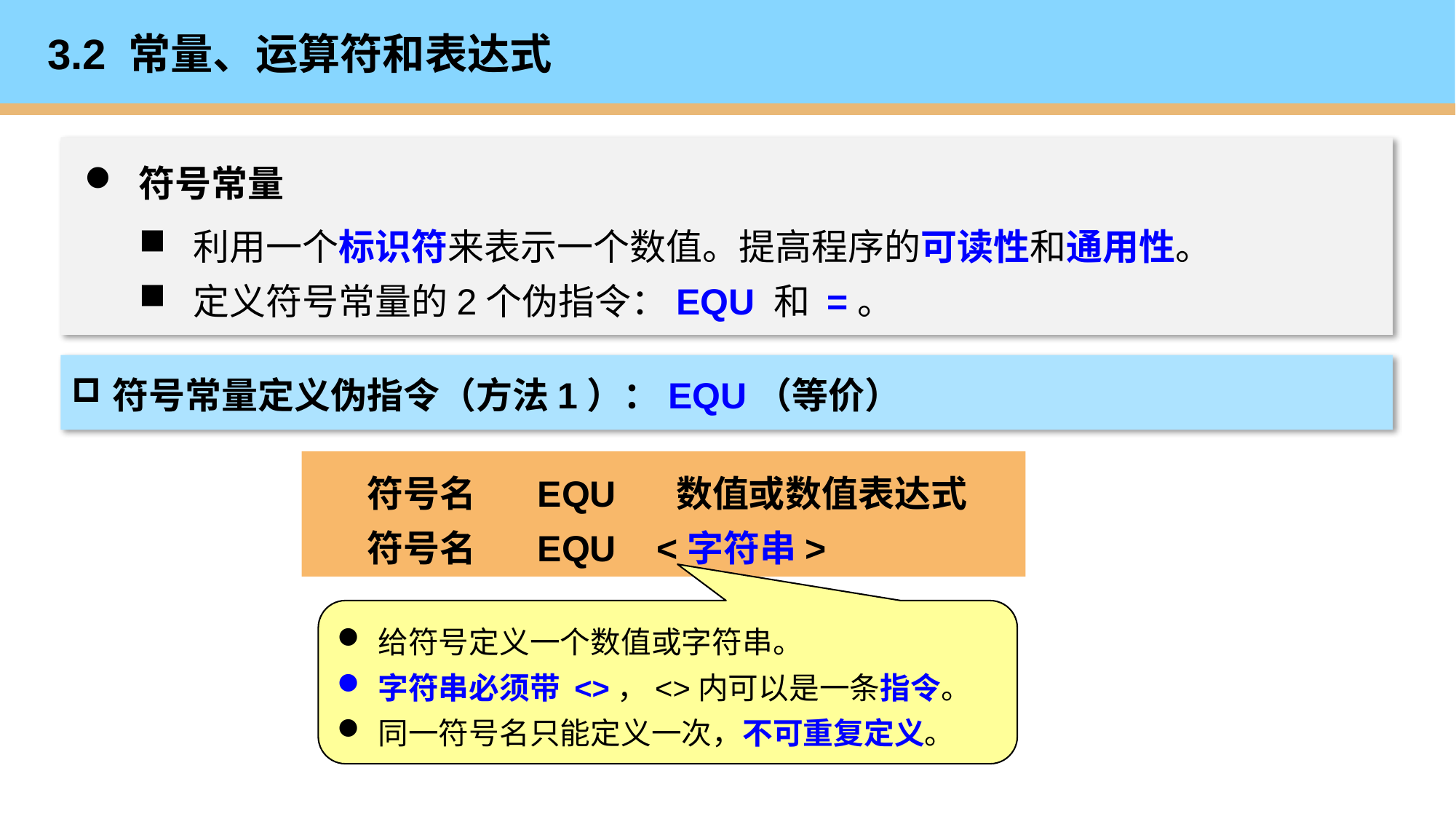

# 3.2 常量、运算符和表达式
符号常量
利用一个标识符来表示一个数值。提高程序的可读性和通用性。
定义符号常量的2个伪指令：EQU 和 =。
符号常量定义伪指令（方法1）：EQU（等价）
符号名 　 EQU     数值或数值表达式
符号名 　 EQU    <字符串>
给符号定义一个数值或字符串。
字符串必须带 <>，<>内可以是一条指令。
同一符号名只能定义一次，不可重复定义。
110